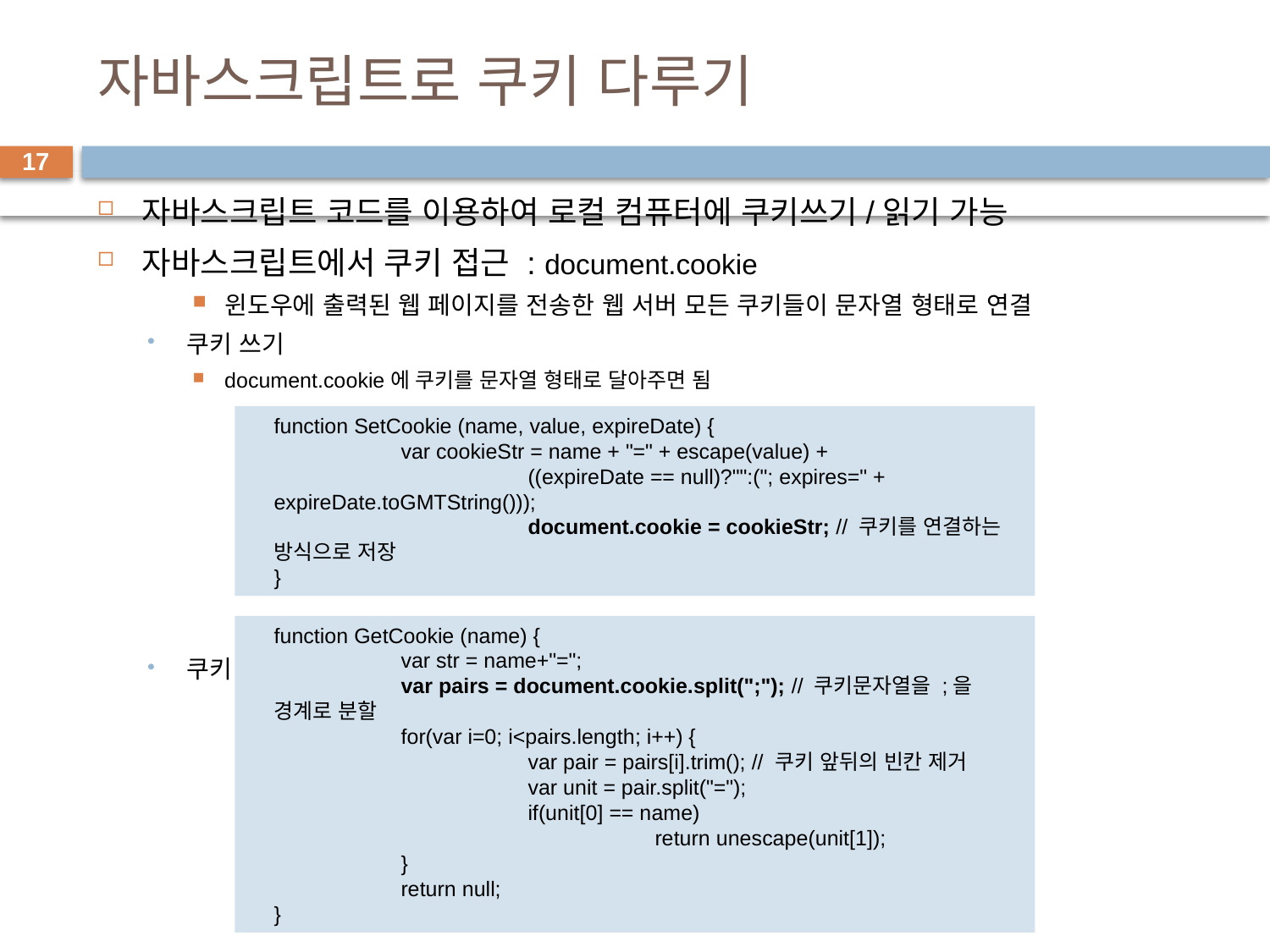

# 자바스크립트로 쿠키 다루기
17
자바스크립트 코드를 이용하여 로컬 컴퓨터에 쿠키쓰기/읽기 가능
자바스크립트에서 쿠키 접근 : document.cookie
윈도우에 출력된 웹 페이지를 전송한 웹 서버 모든 쿠키들이 문자열 형태로 연결
쿠키 쓰기
document.cookie에 쿠키를 문자열 형태로 달아주면 됨

쿠키 읽기

function SetCookie (name, value, expireDate) {
	var cookieStr = name + "=" + escape(value) +
		((expireDate == null)?"":("; expires=" + expireDate.toGMTString()));
		document.cookie = cookieStr; // 쿠키를 연결하는 방식으로 저장
}
function GetCookie (name) {
	var str = name+"=";
	var pairs = document.cookie.split(";"); // 쿠키문자열을 ;을 경계로 분할
	for(var i=0; i<pairs.length; i++) {
		var pair = pairs[i].trim(); // 쿠키 앞뒤의 빈칸 제거
		var unit = pair.split("=");
		if(unit[0] == name)
			return unescape(unit[1]);
	}
	return null;
}